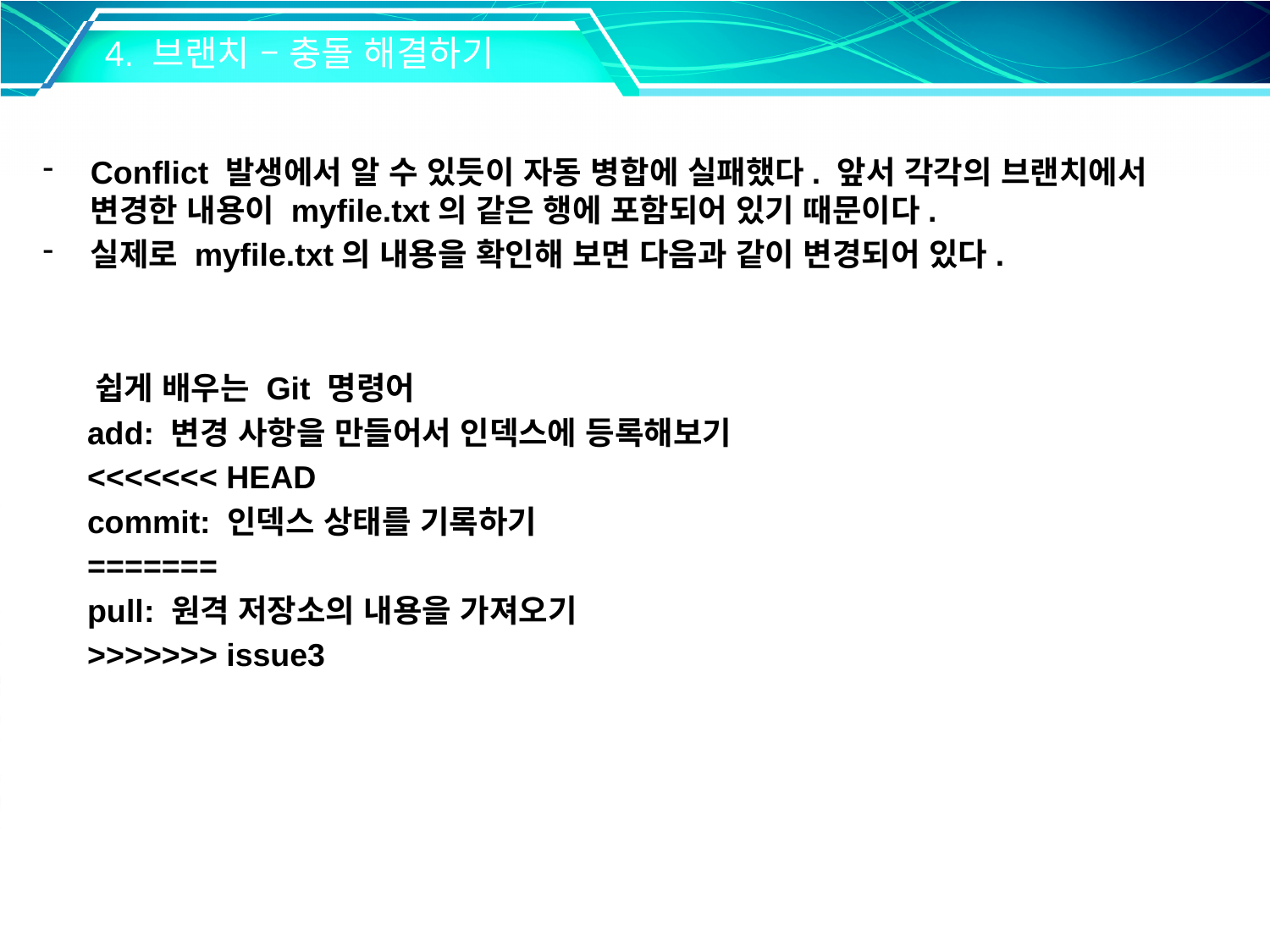

4. 브랜치 – 충돌 해결하기
Conflict 발생에서 알 수 있듯이 자동 병합에 실패했다. 앞서 각각의 브랜치에서 변경한 내용이 myfile.txt의 같은 행에 포함되어 있기 때문이다.
실제로 myfile.txt의 내용을 확인해 보면 다음과 같이 변경되어 있다.

     쉽게 배우는 Git 명령어
     add: 변경 사항을 만들어서 인덱스에 등록해보기
     <<<<<<< HEAD
     commit: 인덱스 상태를 기록하기
     =======
     pull: 원격 저장소의 내용을 가져오기
     >>>>>>> issue3